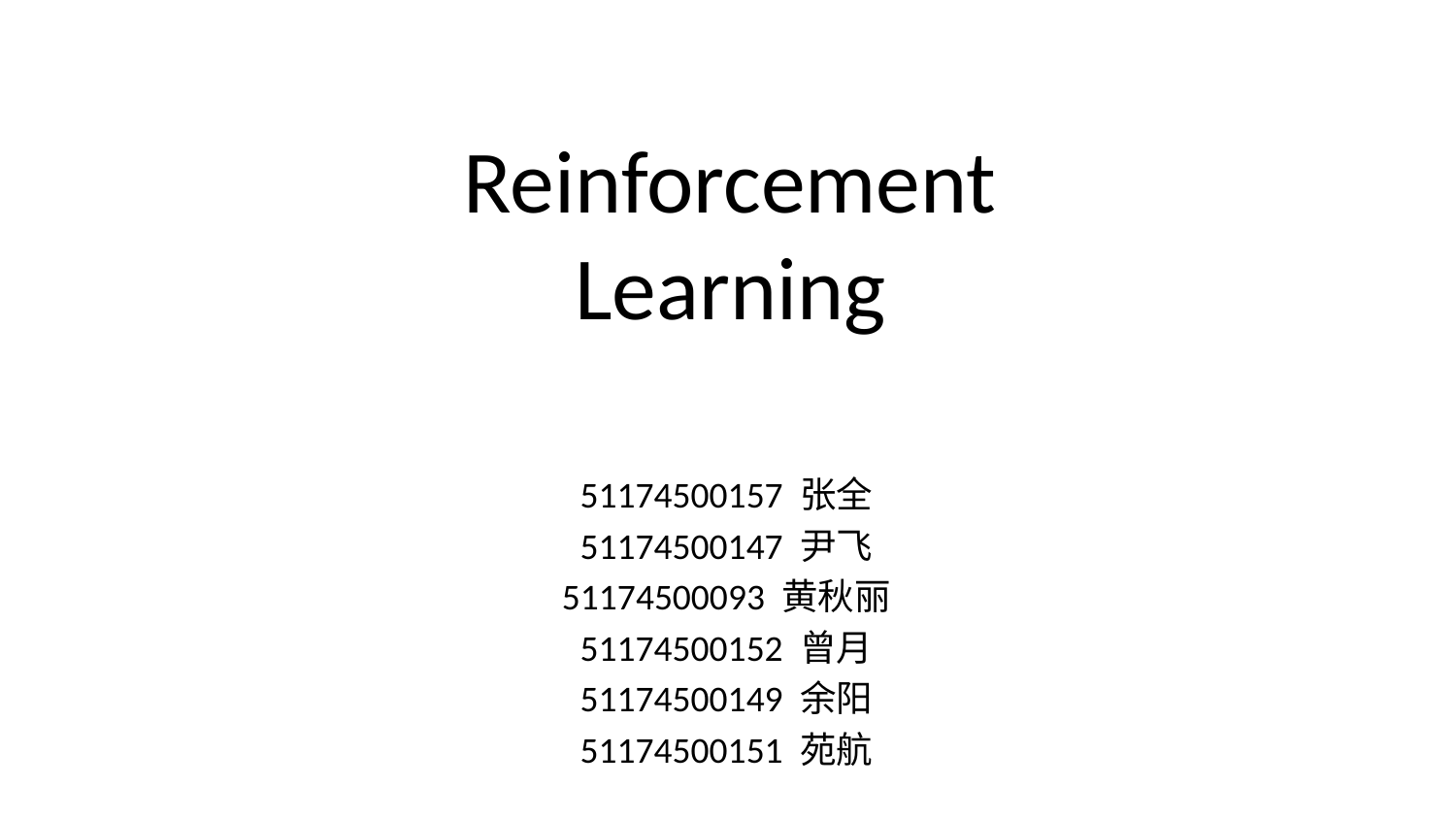

# Reinforcement Learning
51174500157 张全
51174500147 尹飞
51174500093 黄秋丽
51174500152 曾月
51174500149 余阳
51174500151 苑航